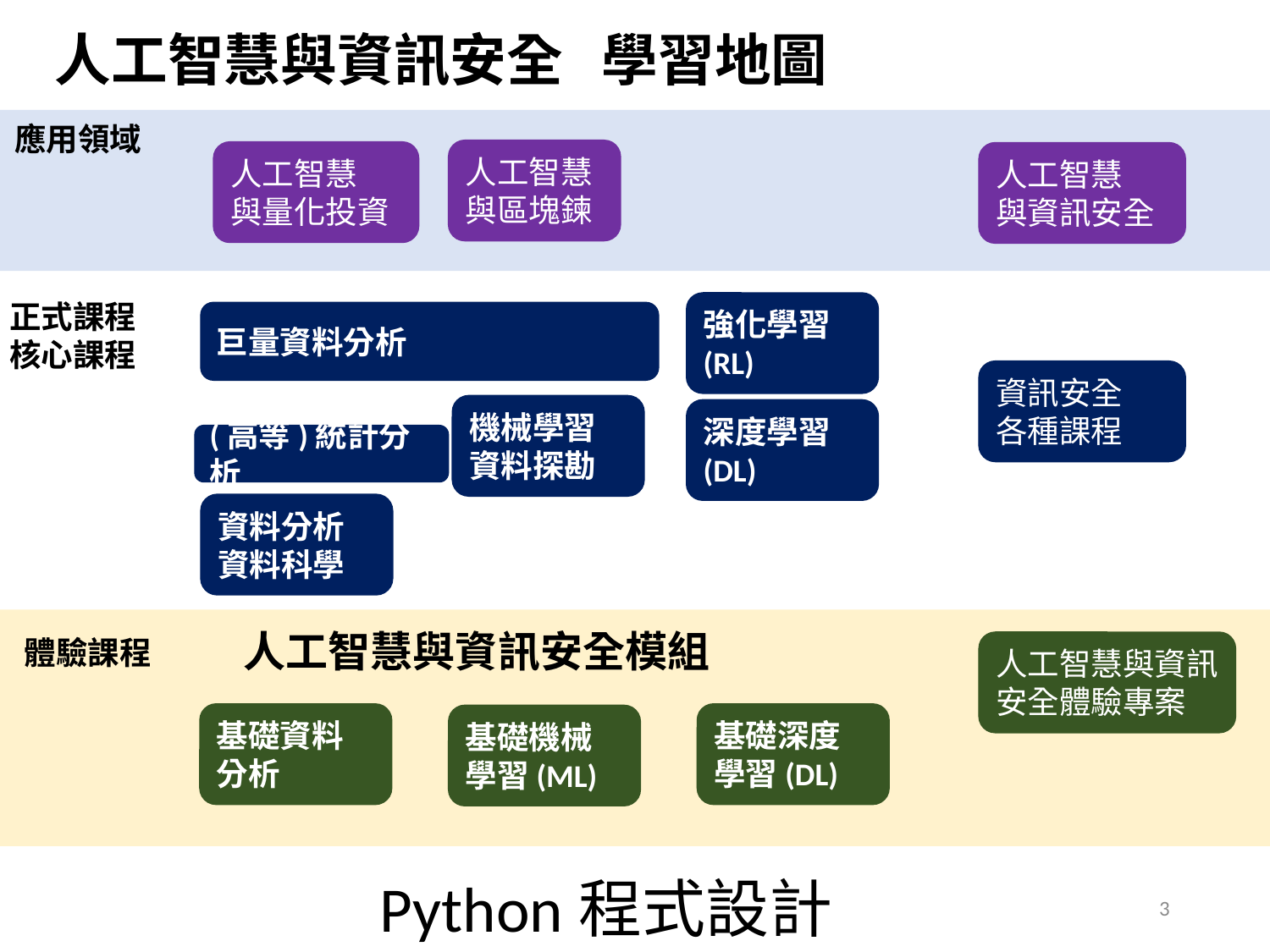

人工智慧與資訊安全   學習地圖

應用領域
人工智慧
與區塊鍊
人工智慧
與量化投資
人工智慧
與資訊安全
正式課程
核心課程
強化學習(RL)
巨量資料分析
資訊安全
各種課程
機械學習
資料探勘
深度學習(DL)
(高等)統計分析
資料分析
資料科學

人工智慧與資訊安全模組
體驗課程
人工智慧與資訊安全體驗專案
基礎資料
分析
基礎深度學習(DL)
基礎機械學習(ML)
Python程式設計
3